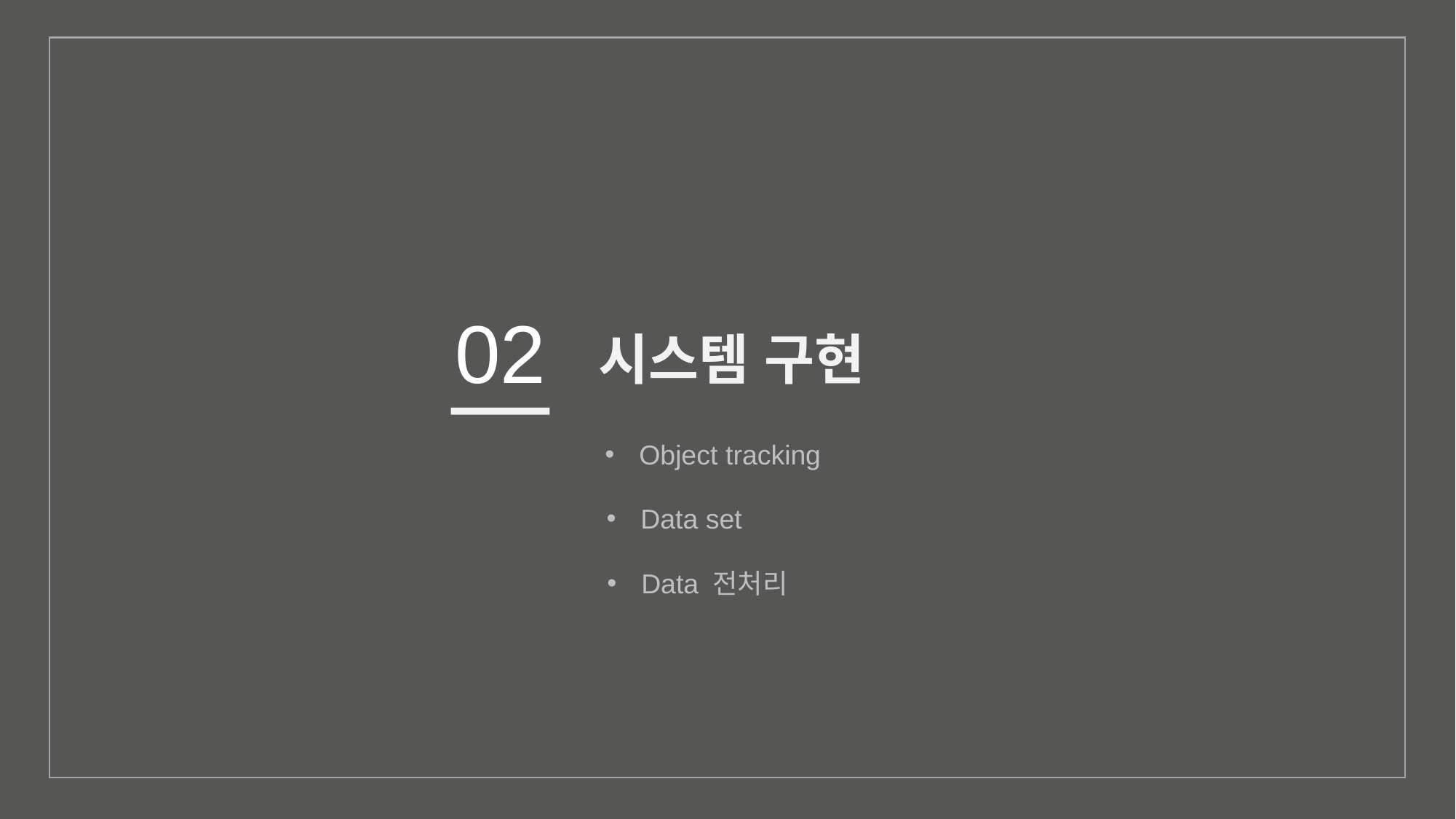

02
시스템 구현

Object tracking
Data set
Data 전처리